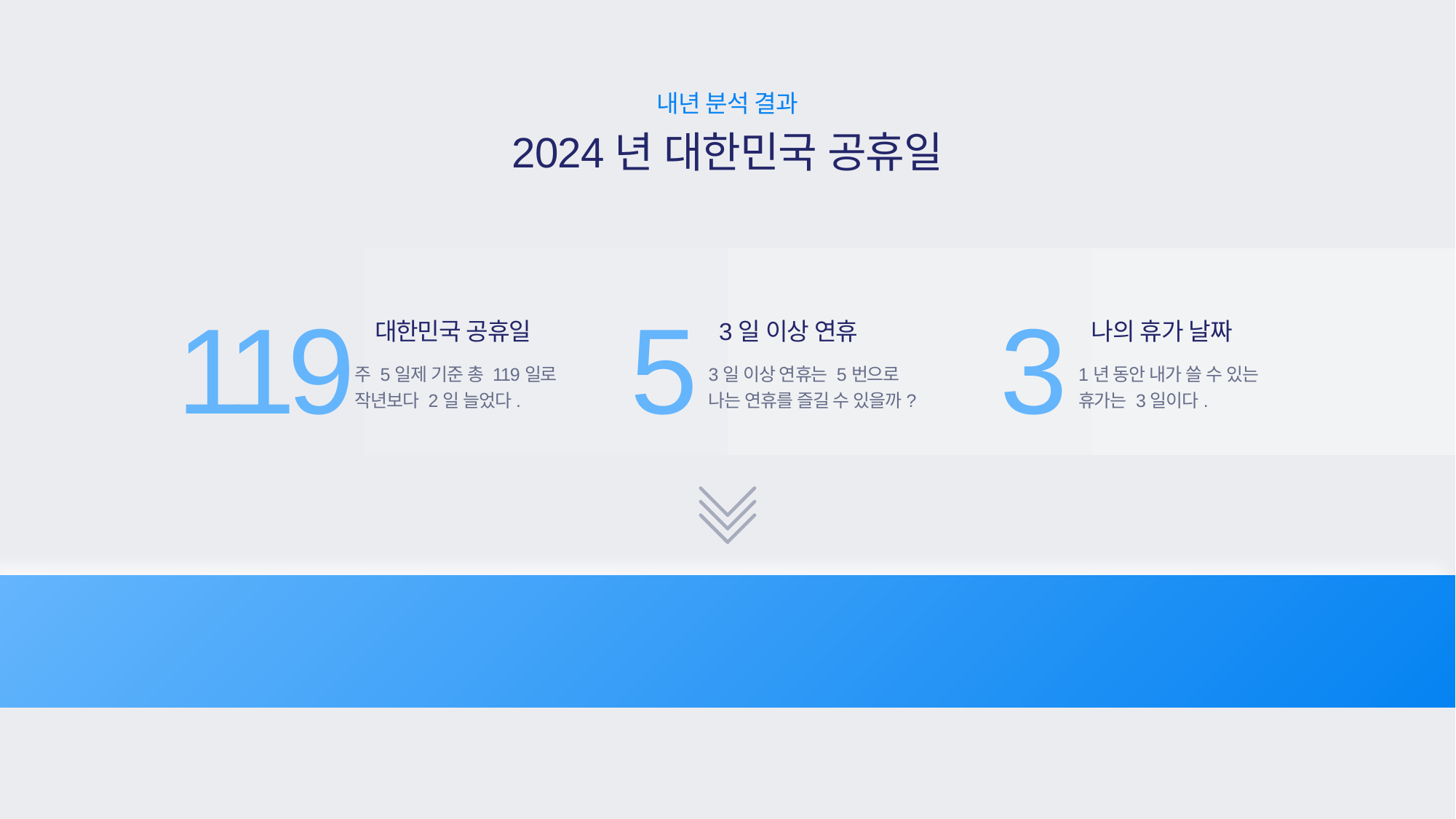

내년 분석 결과
2024년 대한민국 공휴일

119
5
3
대한민국 공휴일
3일 이상 연휴
나의 휴가 날짜
주 5일제 기준 총 119일로
작년보다 2일 늘었다.
3일 이상 연휴는 5번으로
나는 연휴를 즐길 수 있을까?
1년 동안 내가 쓸 수 있는
휴가는 3일이다.

공휴일 좀 없어도 되니깐 나는 휴가 자유롭게 쓰고 싶어...